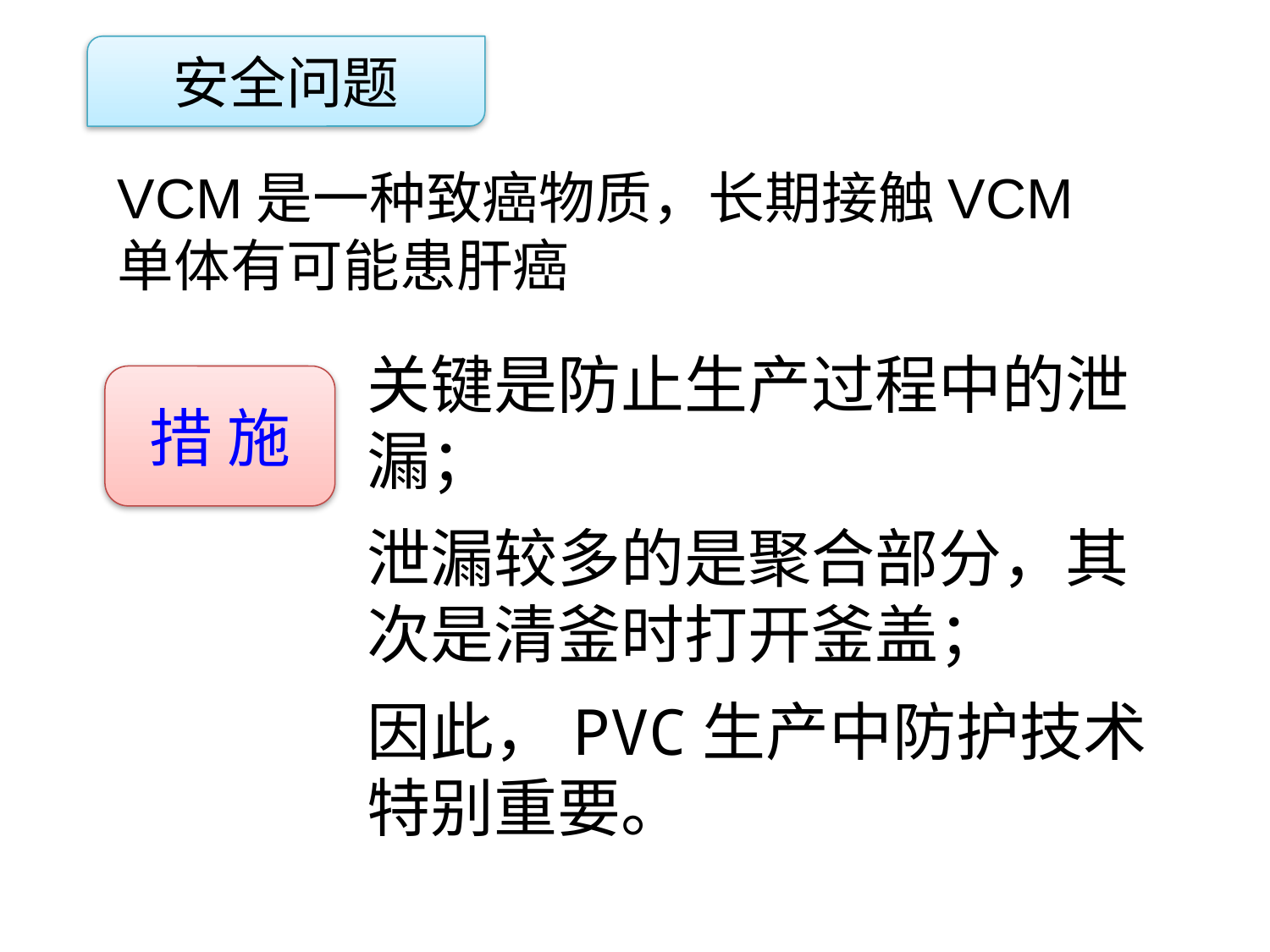

安全问题
VCM是一种致癌物质，长期接触VCM单体有可能患肝癌
点击添加文本
关键是防止生产过程中的泄漏；
泄漏较多的是聚合部分，其次是清釜时打开釜盖；
因此，PVC生产中防护技术特别重要。
措 施
点击添加文本
点击添加文本
点击添加文本